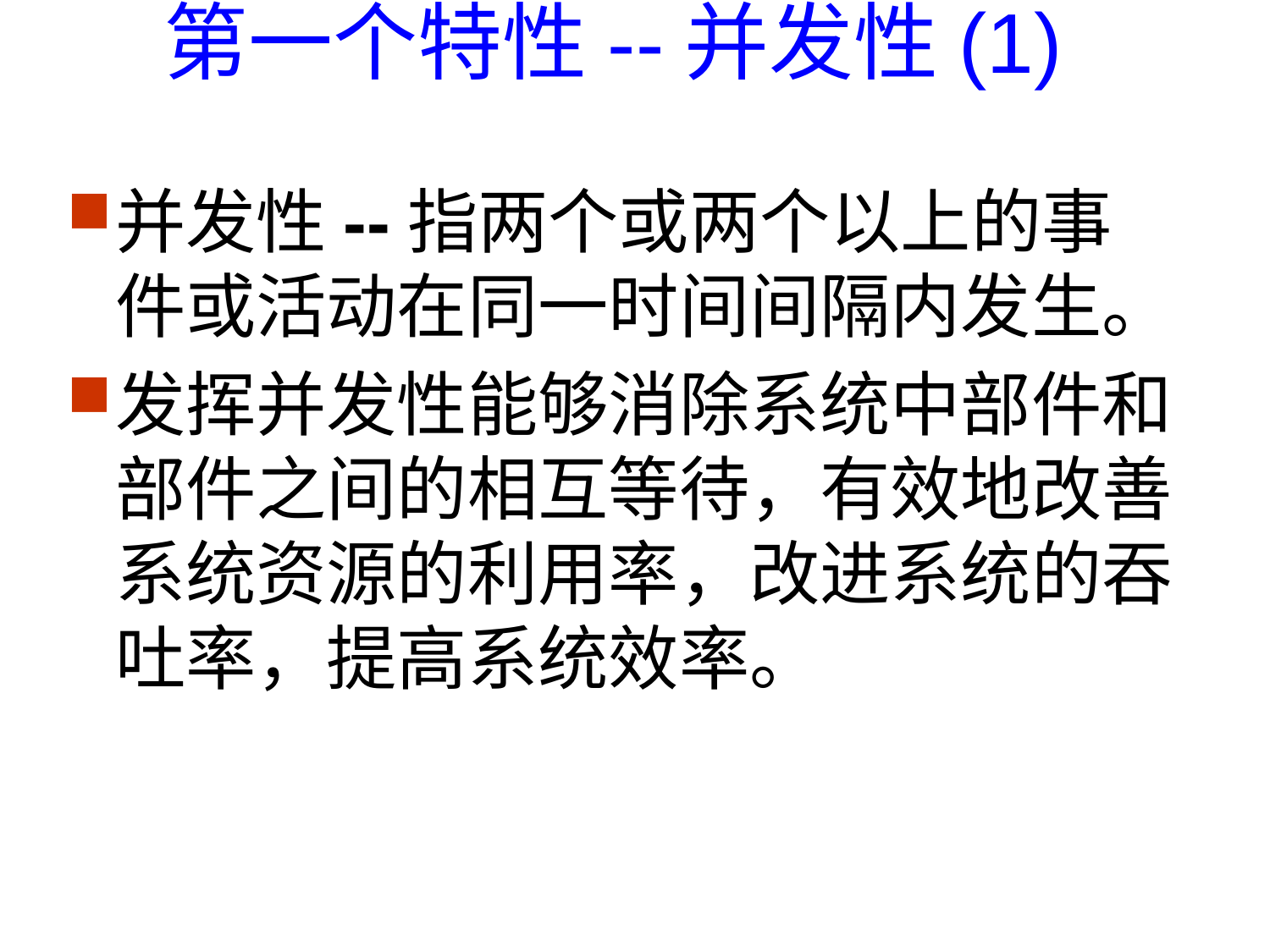

# 第一个特性--并发性(1)
并发性--指两个或两个以上的事件或活动在同一时间间隔内发生。
发挥并发性能够消除系统中部件和部件之间的相互等待，有效地改善系统资源的利用率，改进系统的吞吐率，提高系统效率。